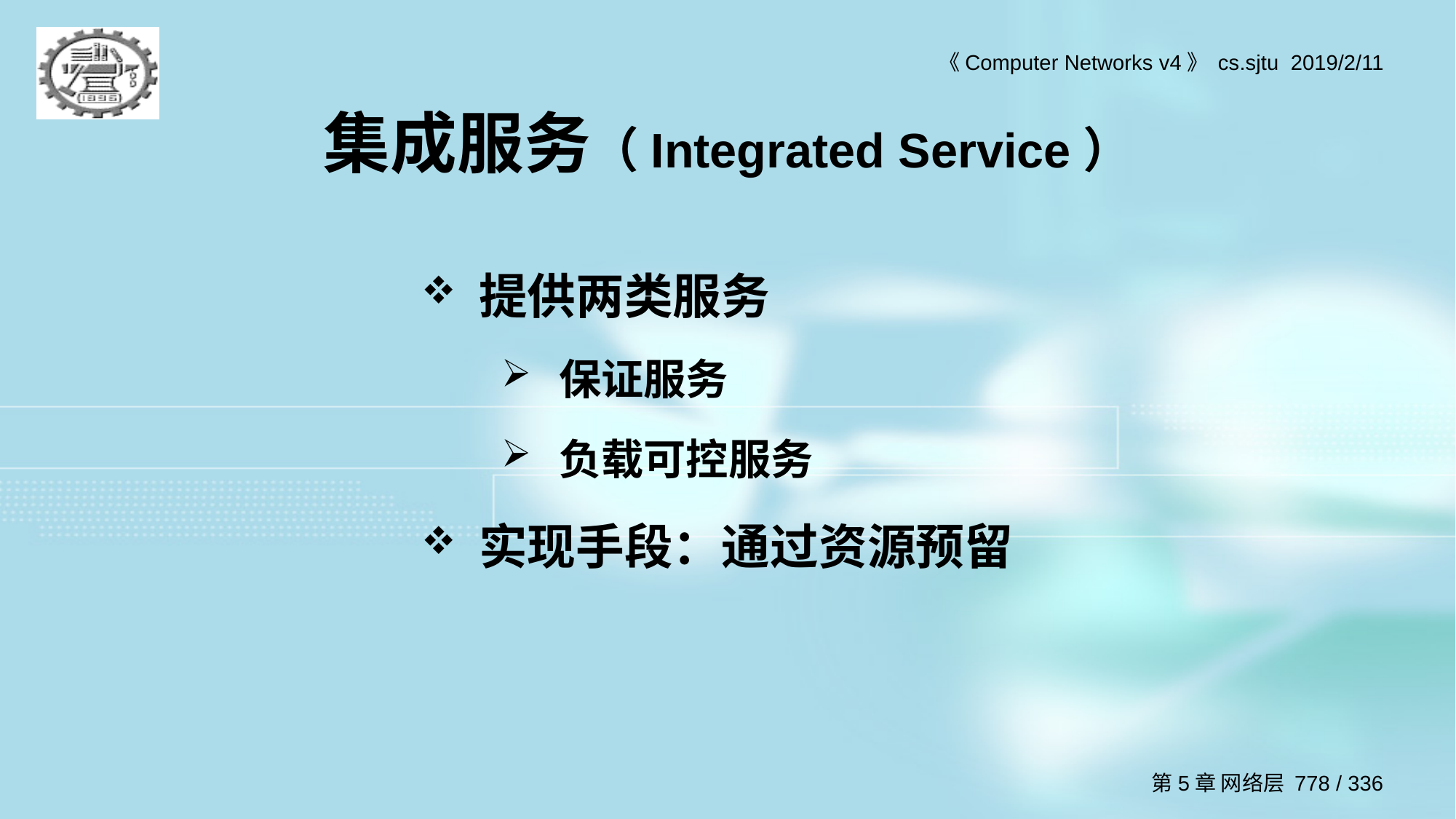

# 集成服务（Integrated Service）
提供两类服务
保证服务
负载可控服务
实现手段：通过资源预留